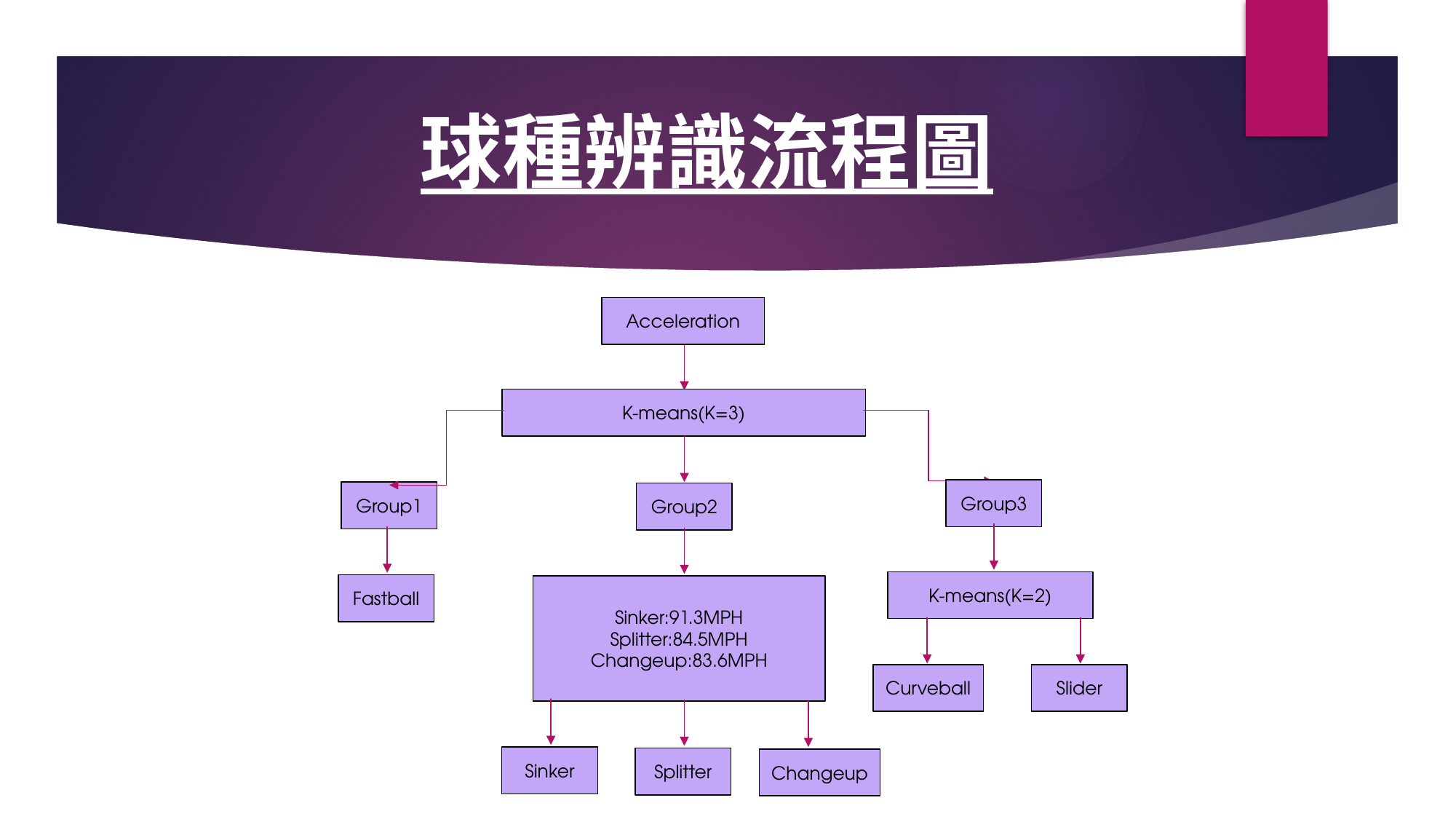

# 球種辨識流程圖
Acceleration
K-means(K=3)
Group3
Group1
Group2
Fastball
Sinker:91.3MPH
Splitter:84.5MPH
Changeup:83.6MPH
Curveball
Slider
Sinker
Splitter
Changeup
K-means(K=2)